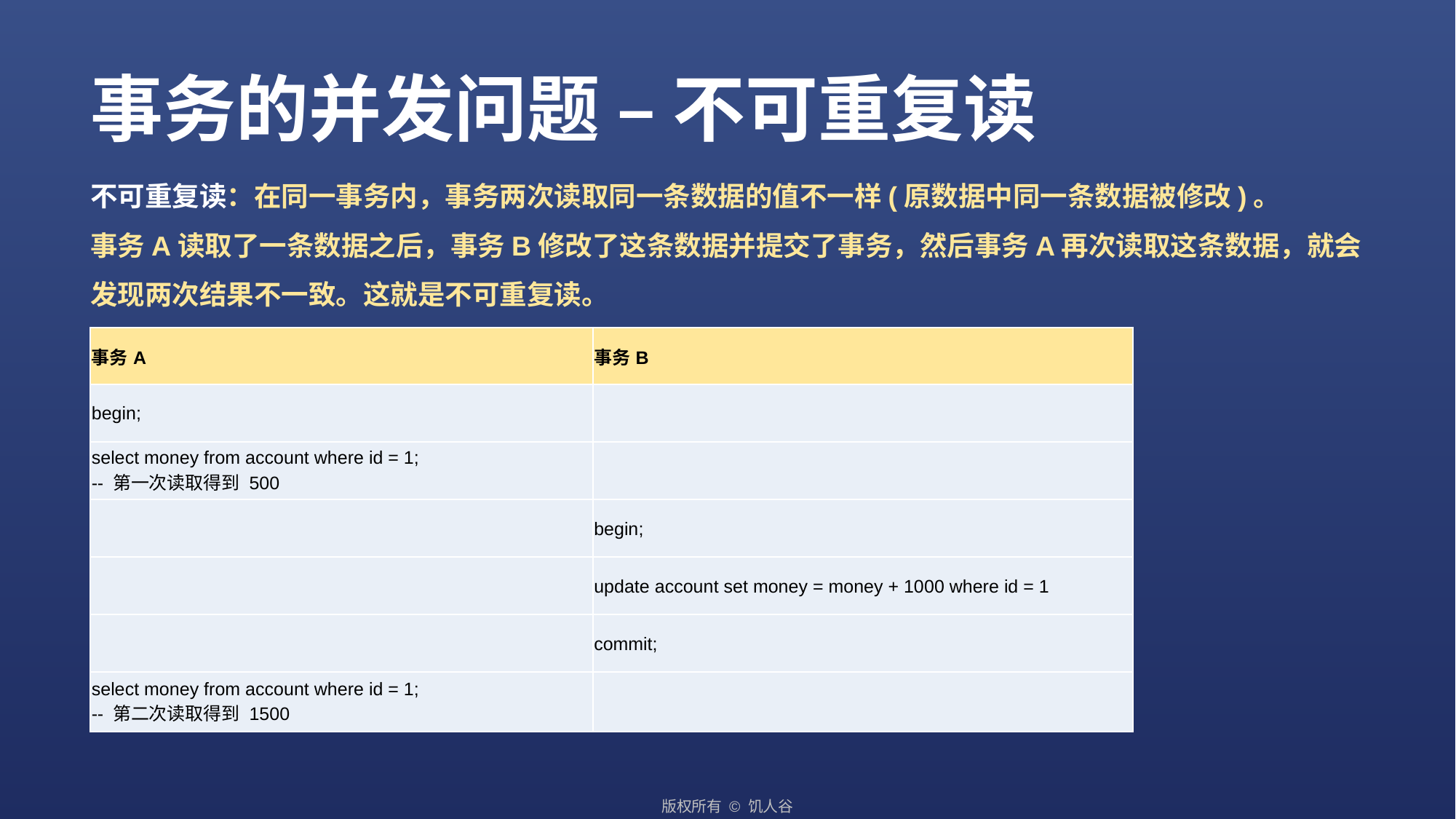

事务的并发问题 – 不可重复读
不可重复读：在同一事务内，事务两次读取同一条数据的值不一样(原数据中同一条数据被修改)。
事务A读取了一条数据之后，事务B修改了这条数据并提交了事务，然后事务A再次读取这条数据，就会发现两次结果不一致。这就是不可重复读。
| 事务A | 事务B |
| --- | --- |
| begin; |  |
| select money from account where id = 1; -- 第一次读取得到 500 |  |
|  | begin; |
|  | update account set money = money + 1000 where id = 1 |
|  | commit; |
| select money from account where id = 1; -- 第二次读取得到 1500 |  |